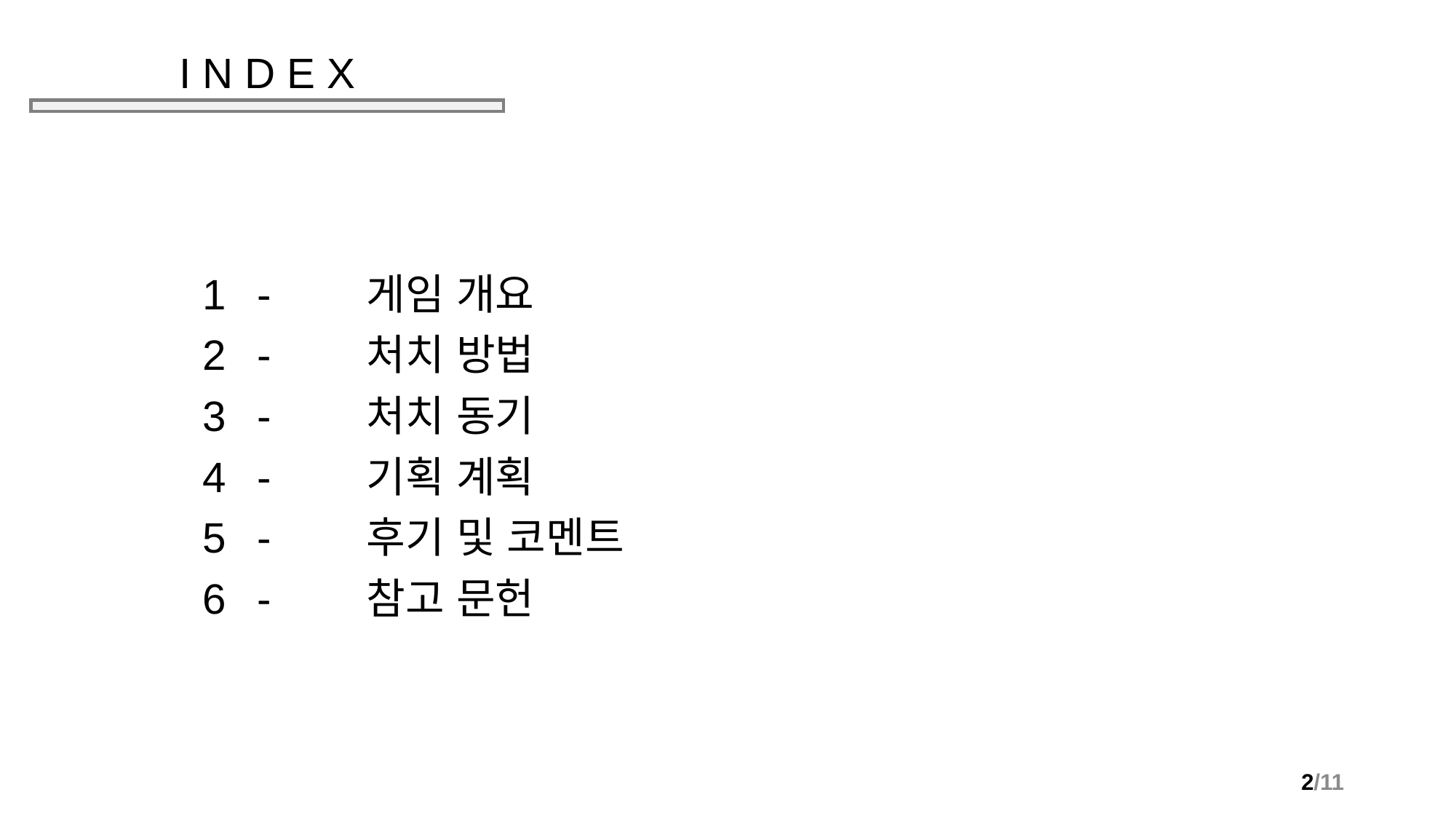

# I N D E X
-	게임 개요
-	처치 방법
-	처치 동기
-	기획 계획
-	후기 및 코멘트
-	참고 문헌

2/11